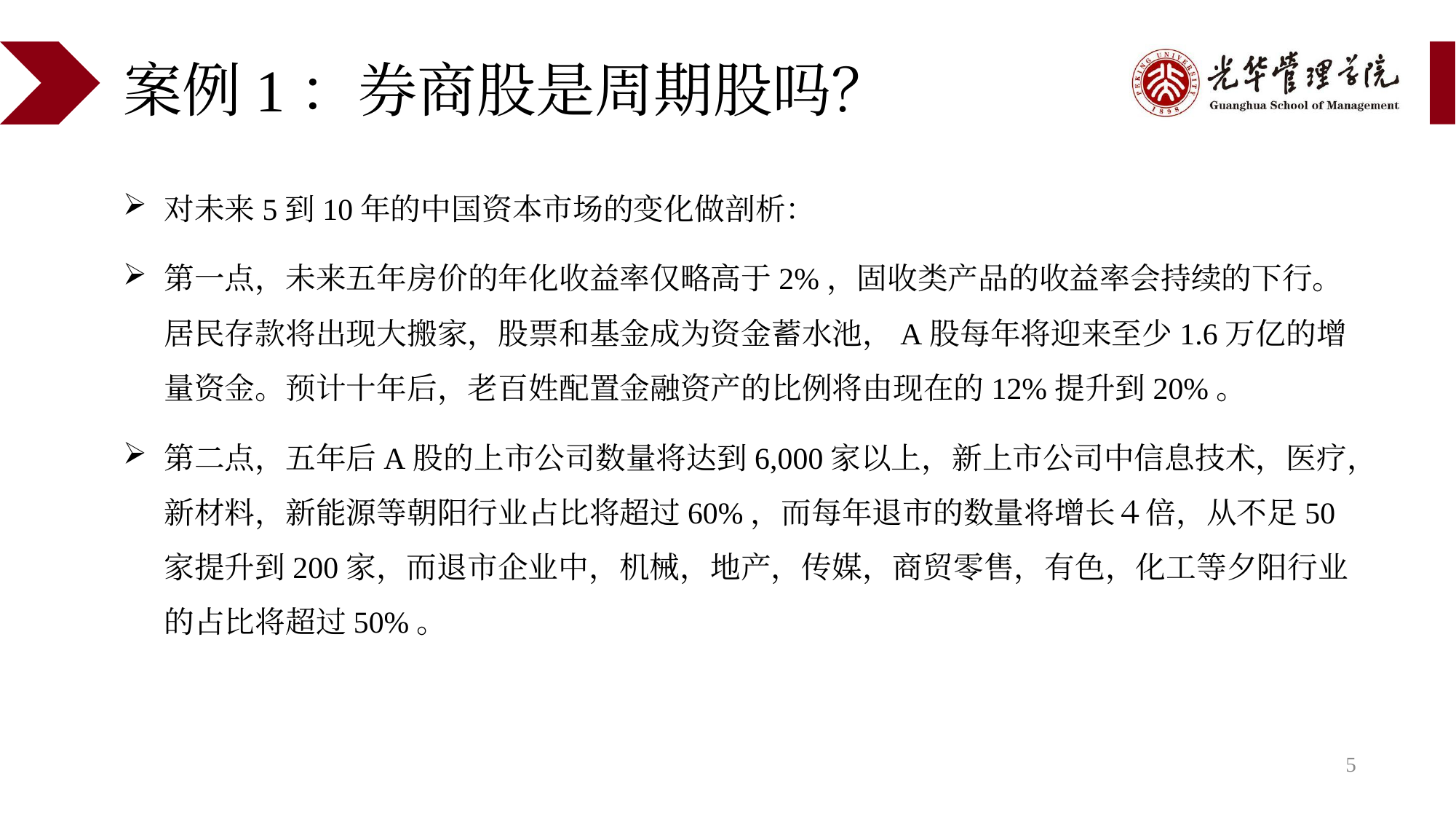

# 案例1：券商股是周期股吗？
对未来5到10年的中国资本市场的变化做剖析：
第一点，未来五年房价的年化收益率仅略高于2%，固收类产品的收益率会持续的下行。居民存款将出现大搬家，股票和基金成为资金蓄水池，A股每年将迎来至少1.6万亿的增量资金。预计十年后，老百姓配置金融资产的比例将由现在的12%提升到20%。
第二点，五年后A股的上市公司数量将达到6,000家以上，新上市公司中信息技术，医疗，新材料，新能源等朝阳行业占比将超过60%，而每年退市的数量将增长４倍，从不足50家提升到200家，而退市企业中，机械，地产，传媒，商贸零售，有色，化工等夕阳行业的占比将超过50%。

5